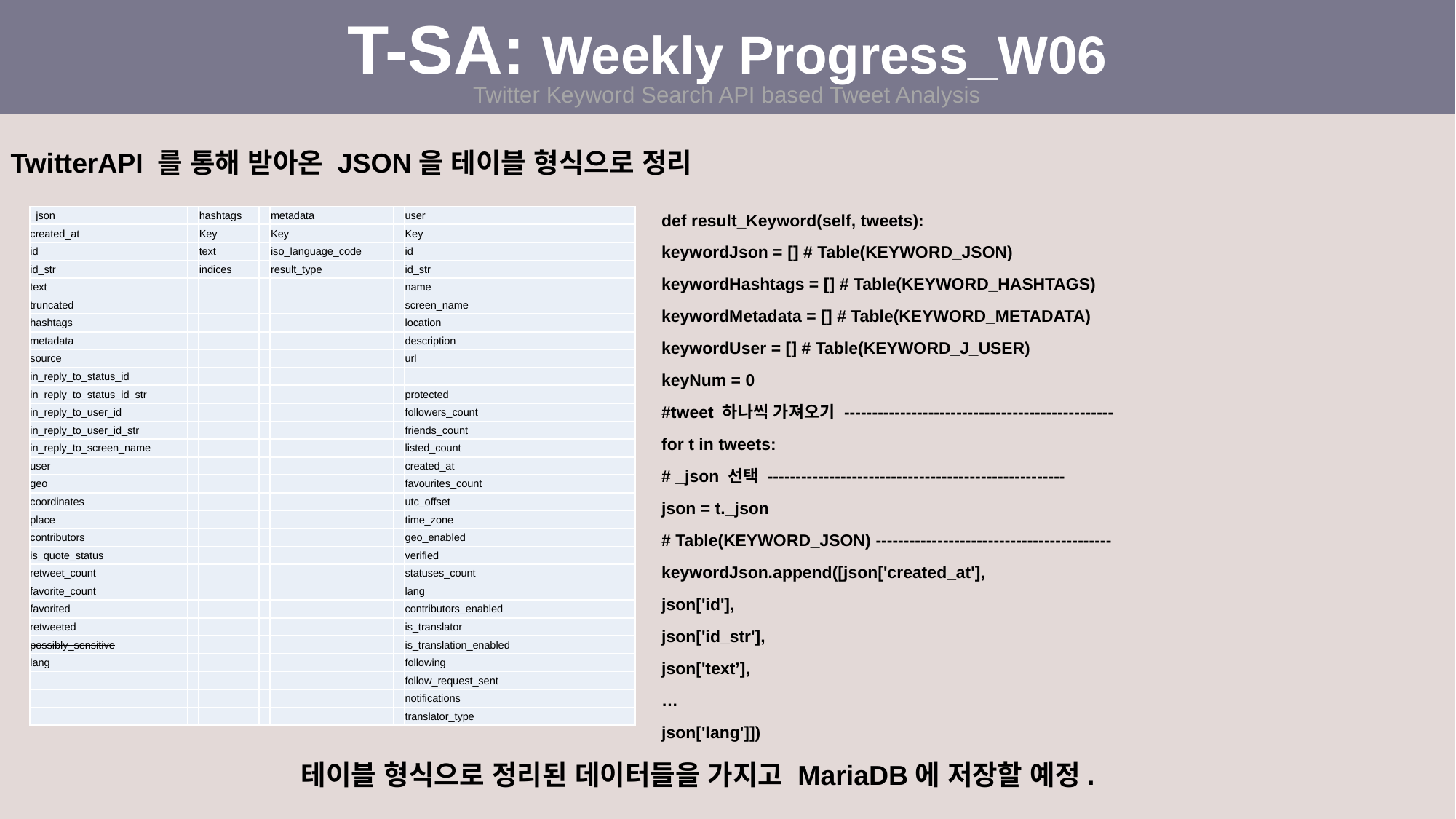

T-SA: Weekly Progress_W06

Twitter Keyword Search API based Tweet Analysis
TwitterAPI 를 통해 받아온 JSON을 테이블 형식으로 정리
def result_Keyword(self, tweets):
keywordJson = [] # Table(KEYWORD_JSON)
keywordHashtags = [] # Table(KEYWORD_HASHTAGS)
keywordMetadata = [] # Table(KEYWORD_METADATA)
keywordUser = [] # Table(KEYWORD_J_USER)
keyNum = 0
#tweet 하나씩 가져오기 ------------------------------------------------
for t in tweets:
# _json 선택 -----------------------------------------------------
json = t._json
# Table(KEYWORD_JSON) ------------------------------------------
keywordJson.append([json['created_at'],
json['id'],
json['id_str'],
json['text’],
…
json['lang']])
| \_json |  | hashtags |  | metadata |  | user |
| --- | --- | --- | --- | --- | --- | --- |
| created\_at |  | Key |  | Key |  | Key |
| id |  | text |  | iso\_language\_code |  | id |
| id\_str |  | indices |  | result\_type |  | id\_str |
| text |  |  |  |  |  | name |
| truncated |  |  |  |  |  | screen\_name |
| hashtags |  |  |  |  |  | location |
| metadata |  |  |  |  |  | description |
| source |  |  |  |  |  | url |
| in\_reply\_to\_status\_id |  |  |  |  |  |  |
| in\_reply\_to\_status\_id\_str |  |  |  |  |  | protected |
| in\_reply\_to\_user\_id |  |  |  |  |  | followers\_count |
| in\_reply\_to\_user\_id\_str |  |  |  |  |  | friends\_count |
| in\_reply\_to\_screen\_name |  |  |  |  |  | listed\_count |
| user |  |  |  |  |  | created\_at |
| geo |  |  |  |  |  | favourites\_count |
| coordinates |  |  |  |  |  | utc\_offset |
| place |  |  |  |  |  | time\_zone |
| contributors |  |  |  |  |  | geo\_enabled |
| is\_quote\_status |  |  |  |  |  | verified |
| retweet\_count |  |  |  |  |  | statuses\_count |
| favorite\_count |  |  |  |  |  | lang |
| favorited |  |  |  |  |  | contributors\_enabled |
| retweeted |  |  |  |  |  | is\_translator |
| possibly\_sensitive |  |  |  |  |  | is\_translation\_enabled |
| lang |  |  |  |  |  | following |
|  |  |  |  |  |  | follow\_request\_sent |
|  |  |  |  |  |  | notifications |
|  |  |  |  |  |  | translator\_type |
테이블 형식으로 정리된 데이터들을 가지고 MariaDB에 저장할 예정.